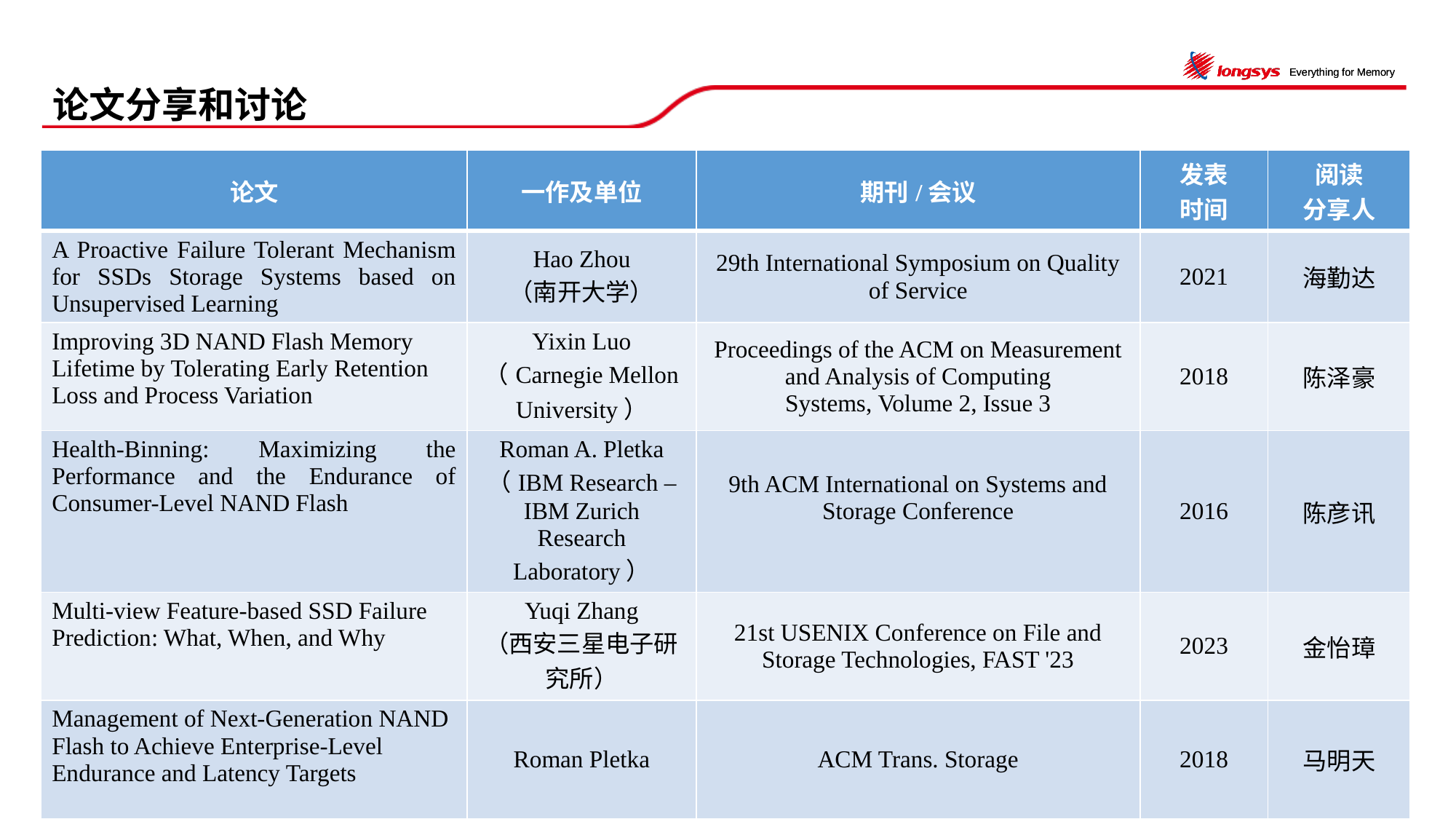

# 论文分享和讨论
| 论文 | 一作及单位 | 期刊/会议 | 发表 时间 | 阅读 分享人 |
| --- | --- | --- | --- | --- |
| A Proactive Failure Tolerant Mechanism for SSDs Storage Systems based on Unsupervised Learning | Hao Zhou （南开大学） | 29th International Symposium on Quality of Service | 2021 | 海勤达 |
| Improving 3D NAND Flash Memory Lifetime by Tolerating Early Retention Loss and Process Variation | Yixin Luo （Carnegie Mellon University） | Proceedings of the ACM on Measurement and Analysis of Computing Systems, Volume 2, Issue 3 | 2018 | 陈泽豪 |
| Health-Binning: Maximizing the Performance and the Endurance of Consumer-Level NAND Flash | Roman A. Pletka （IBM Research – IBM Zurich Research Laboratory） | 9th ACM International on Systems and Storage Conference | 2016 | 陈彦讯 |
| Multi-view Feature-based SSD Failure Prediction: What, When, and Why | Yuqi Zhang （西安三星电子研究所） | 21st USENIX Conference on File and Storage Technologies, FAST '23 | 2023 | 金怡璋 |
| Management of Next-Generation NAND Flash to Achieve Enterprise-Level Endurance and Latency Targets | Roman Pletka | ACM Trans. Storage | 2018 | 马明天 |